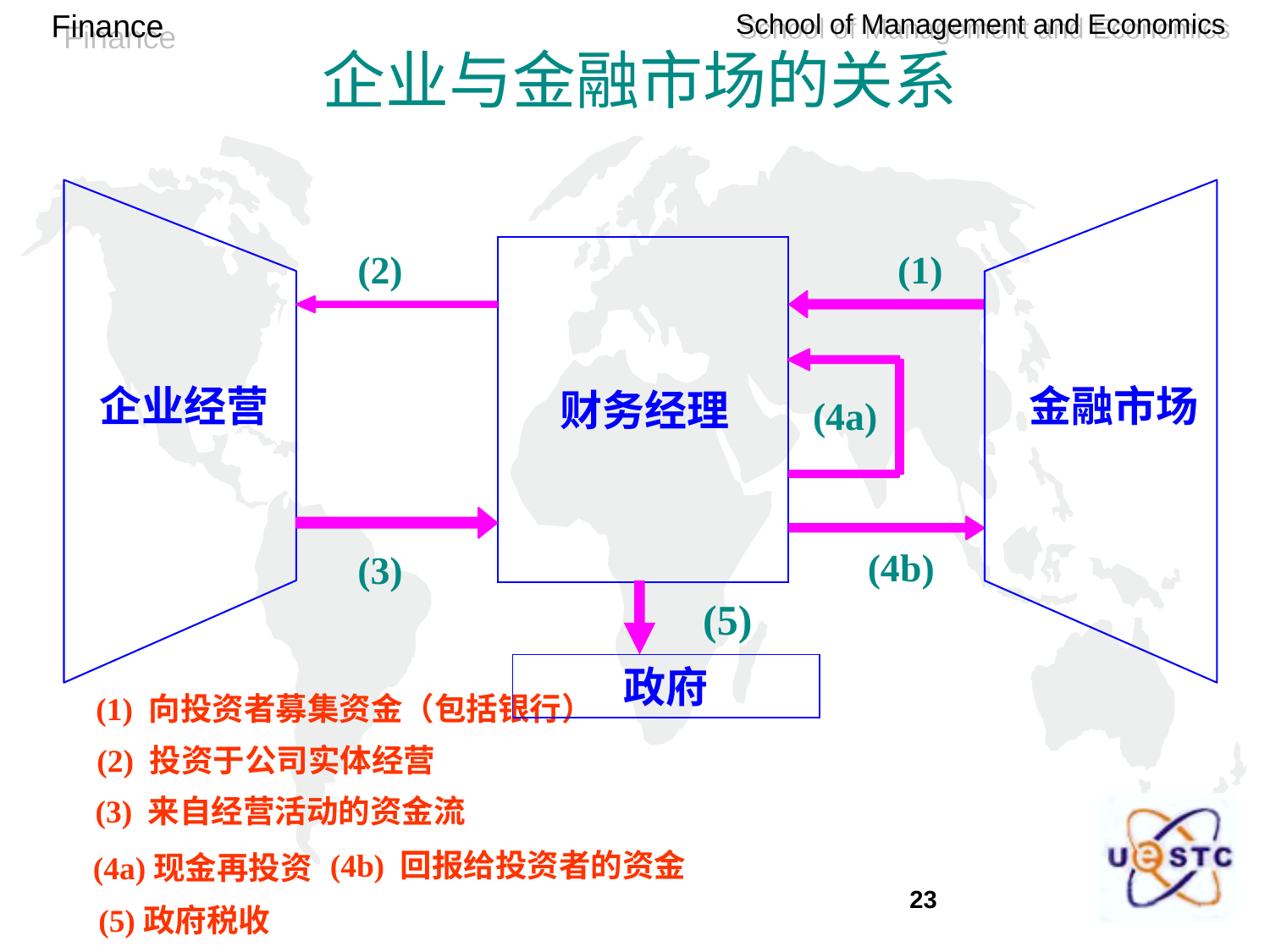

# 企业与金融市场的关系

(2)

(2) 投资于公司实体经营
企业经营

金融市场

财务经理
(1)

(1) 向投资者募集资金（包括银行）

(4a)

(4a)现金再投资

(3)
(3) 来自经营活动的资金流

(4b)
(4b) 回报给投资者的资金

(5)
政府
(5)政府税收